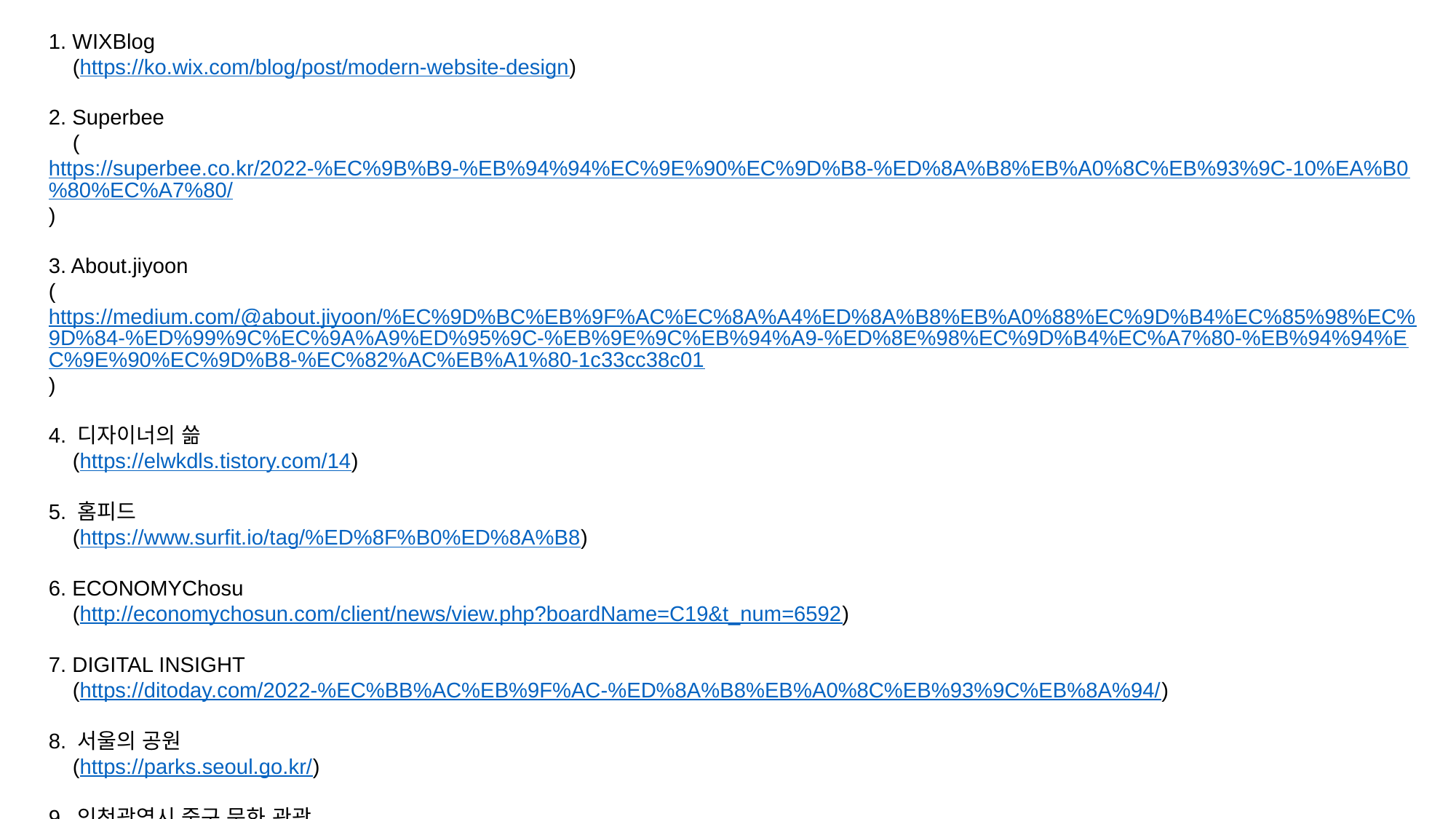

1. WIXBlog
    (https://ko.wix.com/blog/post/modern-website-design)

2. Superbee
    (https://superbee.co.kr/2022-%EC%9B%B9-%EB%94%94%EC%9E%90%EC%9D%B8-%ED%8A%B8%EB%A0%8C%EB%93%9C-10%EA%B0%80%EC%A7%80/)

3. About.jiyoon
(https://medium.com/@about.jiyoon/%EC%9D%BC%EB%9F%AC%EC%8A%A4%ED%8A%B8%EB%A0%88%EC%9D%B4%EC%85%98%EC%9D%84-%ED%99%9C%EC%9A%A9%ED%95%9C-%EB%9E%9C%EB%94%A9-%ED%8E%98%EC%9D%B4%EC%A7%80-%EB%94%94%EC%9E%90%EC%9D%B8-%EC%82%AC%EB%A1%80-1c33cc38c01)

4. 디자이너의 쓺
    (https://elwkdls.tistory.com/14)

5. 홈피드
    (https://www.surfit.io/tag/%ED%8F%B0%ED%8A%B8)

6. ECONOMYChosu
    (http://economychosun.com/client/news/view.php?boardName=C19&t_num=6592)

7. DIGITAL INSIGHT
    (https://ditoday.com/2022-%EC%BB%AC%EB%9F%AC-%ED%8A%B8%EB%A0%8C%EB%93%9C%EB%8A%94/)

8. 서울의 공원
    (https://parks.seoul.go.kr/)

9. 인천광역시 중구 문화 관광
    (https://www.icjg.go.kr/tour/index)